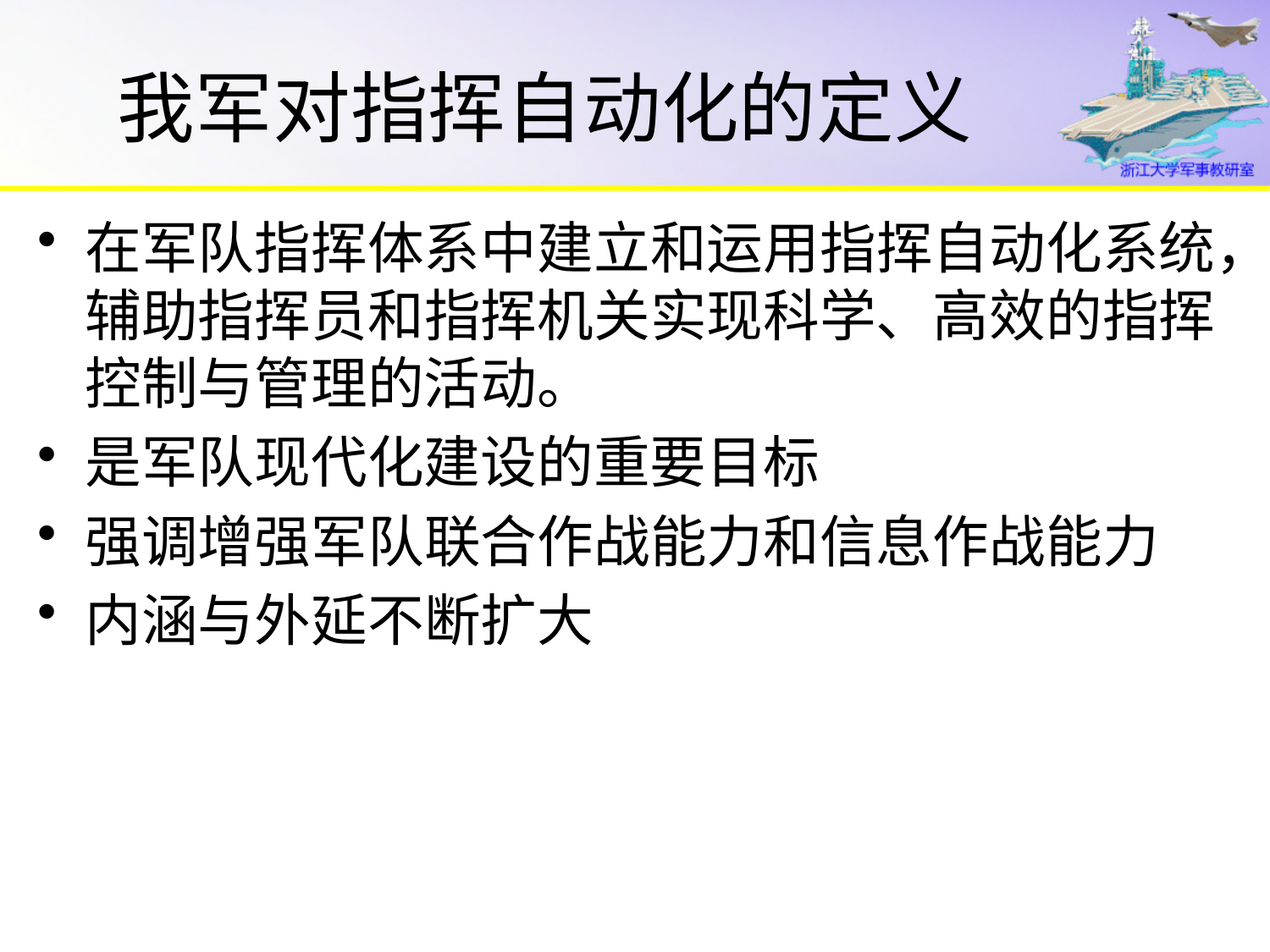

# 我军对指挥自动化的定义
在军队指挥体系中建立和运用指挥自动化系统，辅助指挥员和指挥机关实现科学、高效的指挥控制与管理的活动。
是军队现代化建设的重要目标
强调增强军队联合作战能力和信息作战能力
内涵与外延不断扩大